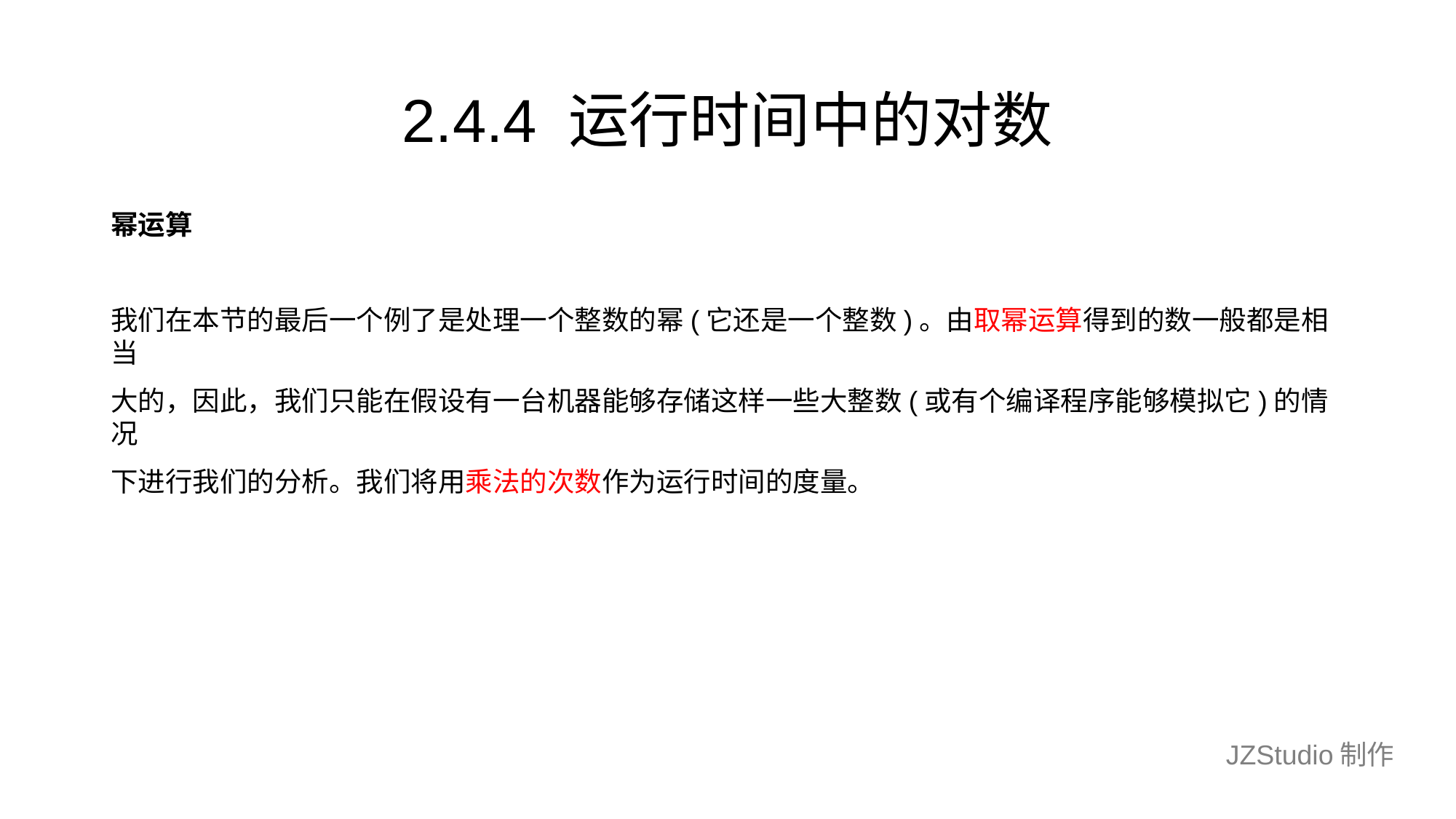

# 2.4.4 运行时间中的对数
幂运算

我们在本节的最后一个例了是处理一个整数的幂(它还是一个整数)。由取幂运算得到的数一般都是相当
大的，因此，我们只能在假设有一台机器能够存储这样一些大整数(或有个编译程序能够模拟它)的情况
下进行我们的分析。我们将用乘法的次数作为运行时间的度量。